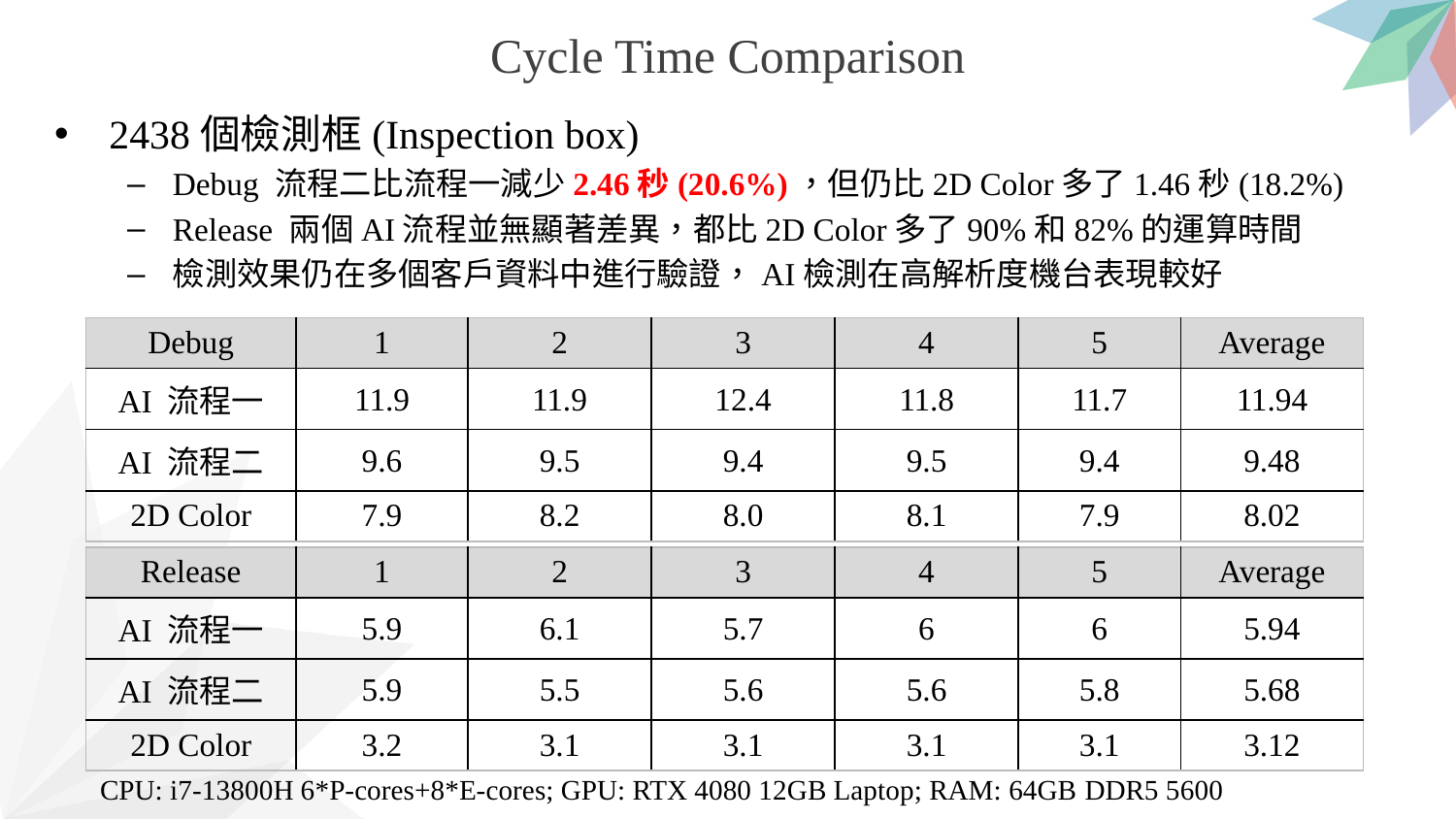

Cycle Time Comparison
2438個檢測框(Inspection box)
Debug 流程二比流程一減少2.46秒(20.6%)，但仍比2D Color多了1.46秒(18.2%)
Release 兩個AI流程並無顯著差異，都比2D Color多了90%和82%的運算時間
檢測效果仍在多個客戶資料中進行驗證，AI檢測在高解析度機台表現較好
| Debug | 1 | 2 | 3 | 4 | 5 | Average |
| --- | --- | --- | --- | --- | --- | --- |
| AI 流程一 | 11.9 | 11.9 | 12.4 | 11.8 | 11.7 | 11.94 |
| AI 流程二 | 9.6 | 9.5 | 9.4 | 9.5 | 9.4 | 9.48 |
| 2D Color | 7.9 | 8.2 | 8.0 | 8.1 | 7.9 | 8.02 |
| Release | 1 | 2 | 3 | 4 | 5 | Average |
| --- | --- | --- | --- | --- | --- | --- |
| AI 流程一 | 5.9 | 6.1 | 5.7 | 6 | 6 | 5.94 |
| AI 流程二 | 5.9 | 5.5 | 5.6 | 5.6 | 5.8 | 5.68 |
| 2D Color | 3.2 | 3.1 | 3.1 | 3.1 | 3.1 | 3.12 |
CPU: i7-13800H 6*P-cores+8*E-cores; GPU: RTX 4080 12GB Laptop; RAM: 64GB DDR5 5600